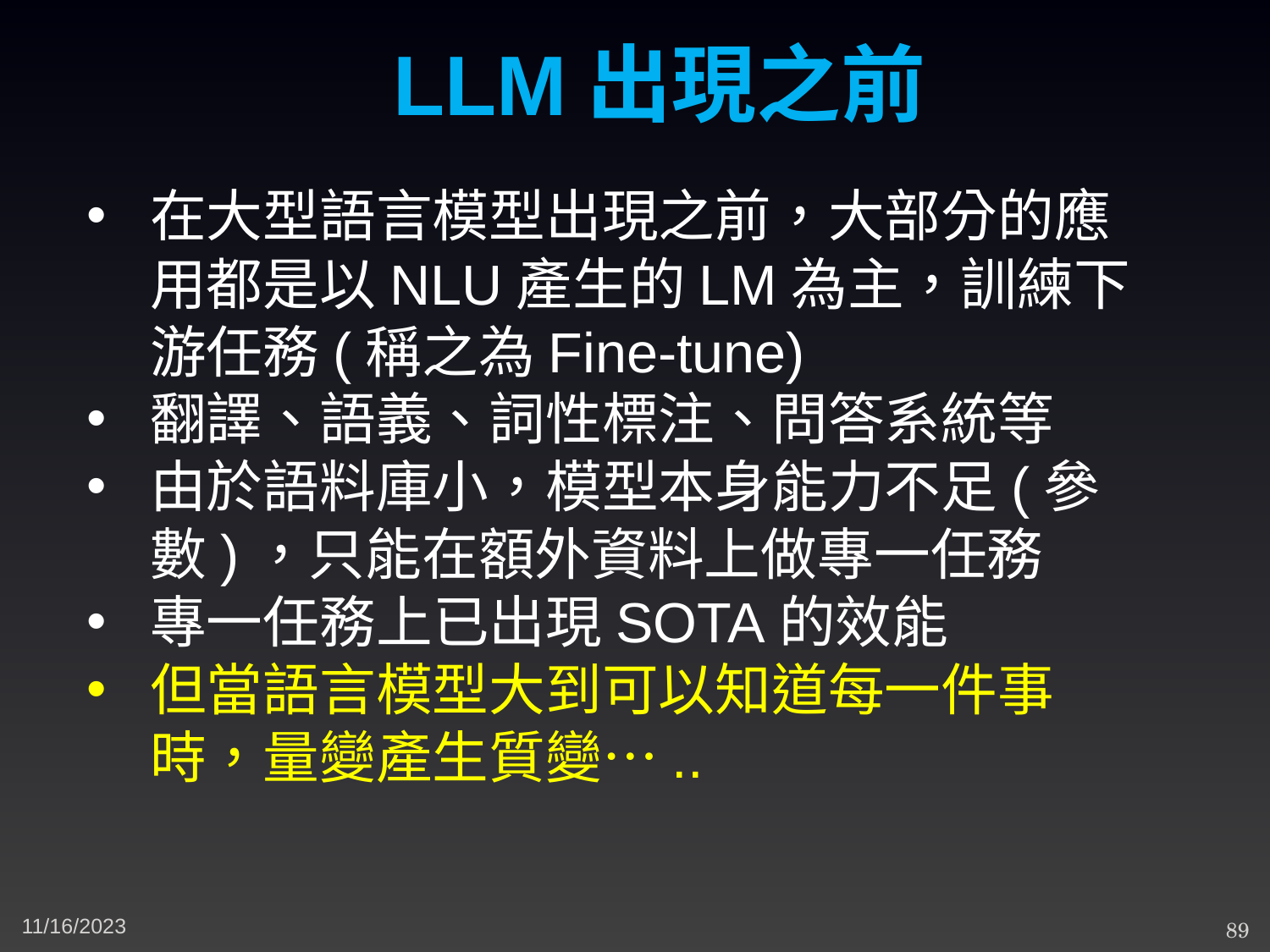

LLM出現之前
在大型語言模型出現之前，大部分的應用都是以NLU產生的LM為主，訓練下游任務(稱之為Fine-tune)
翻譯、語義、詞性標注、問答系統等
由於語料庫小，模型本身能力不足(參數)，只能在額外資料上做專一任務
專一任務上已出現SOTA的效能
但當語言模型大到可以知道每一件事時，量變產生質變…..
11/16/2023
89